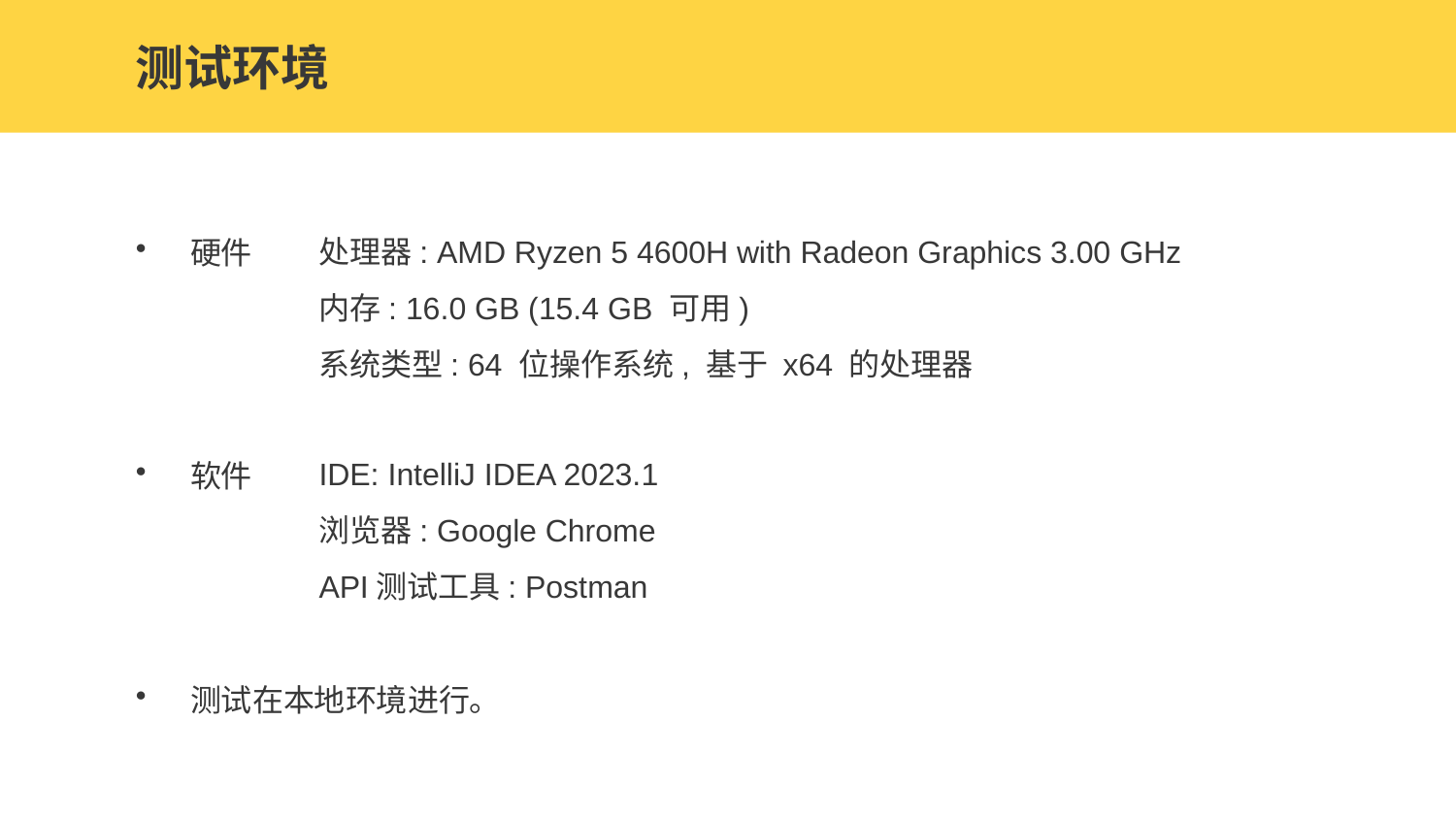

测试环境
处理器: AMD Ryzen 5 4600H with Radeon Graphics 3.00 GHz
内存: 16.0 GB (15.4 GB 可用)
系统类型: 64 位操作系统, 基于 x64 的处理器
硬件

软件

测试在本地环境进行。
IDE: IntelliJ IDEA 2023.1
浏览器: Google Chrome
API测试工具: Postman